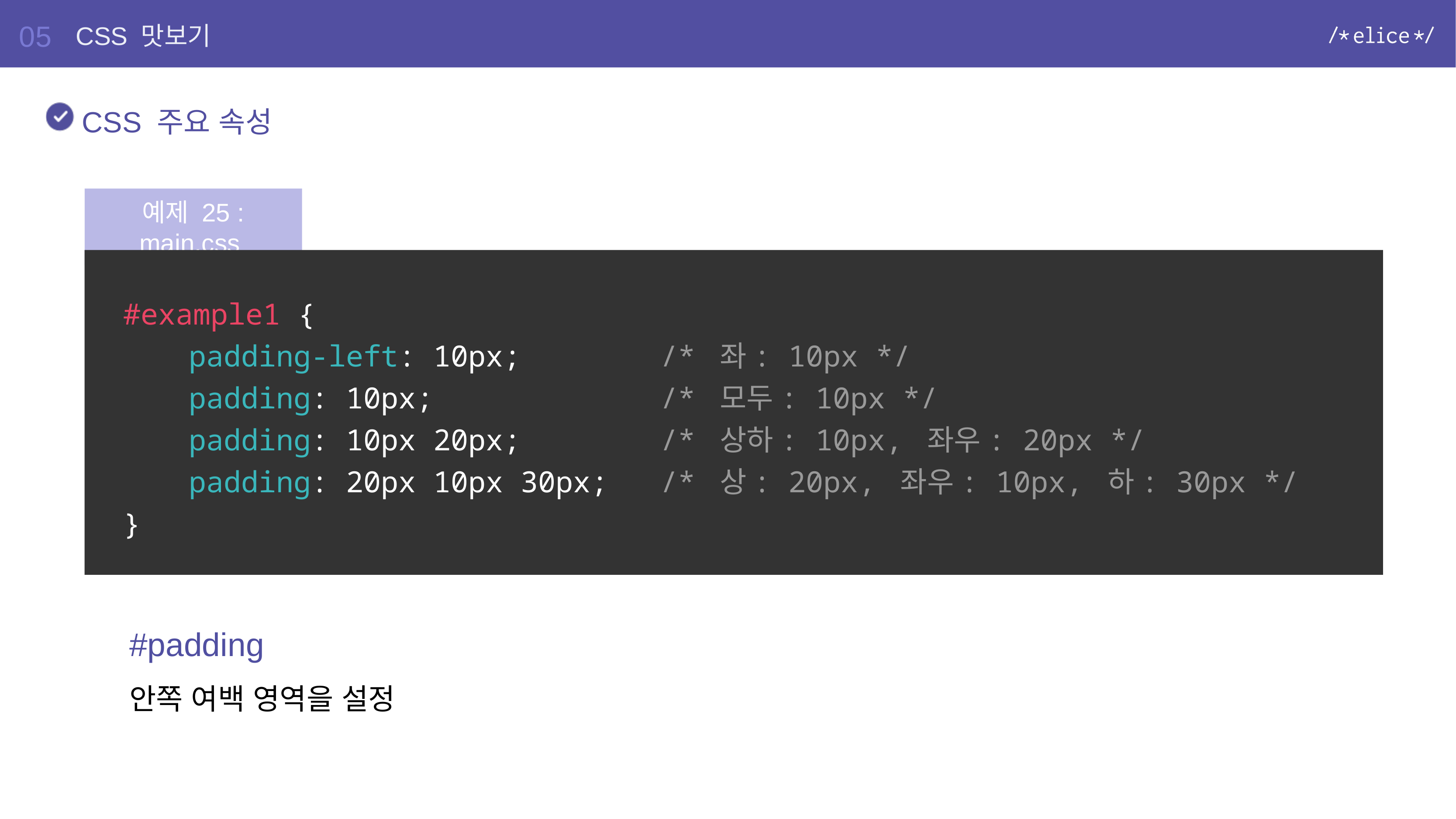

05
CSS 맛보기
CSS 주요 속성
예제 25 : main.css
#example1 {
	padding-left: 10px;        /* 좌: 10px */
	padding: 10px;             /* 모두: 10px */
	padding: 10px 20px;        /* 상하: 10px, 좌우: 20px */
	padding: 20px 10px 30px;   /* 상: 20px, 좌우: 10px, 하: 30px */
}
#padding
안쪽 여백 영역을 설정